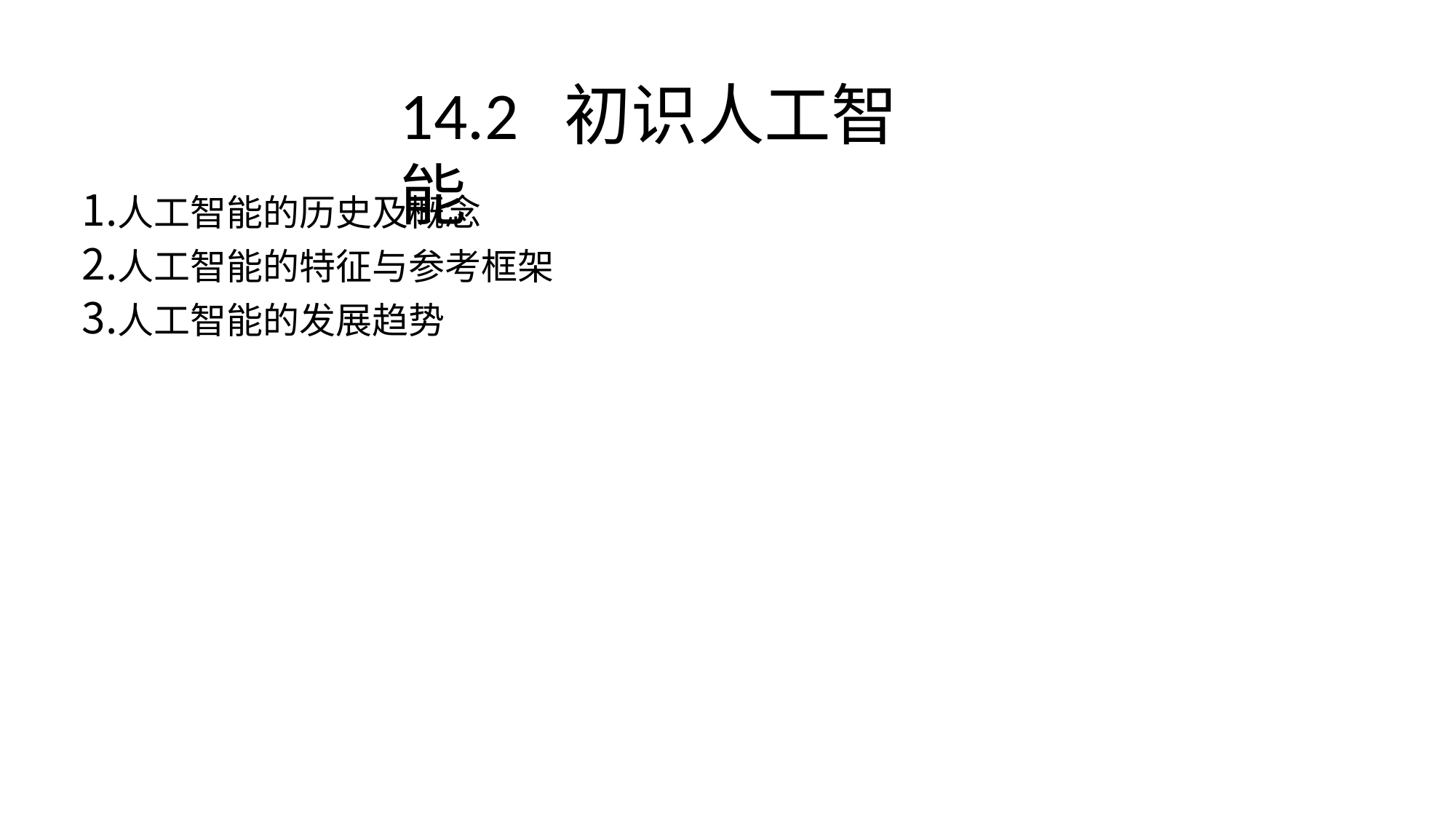

# 14.2	初识人工智能
人工智能的历史及概念
人工智能的特征与参考框架
人工智能的发展趋势